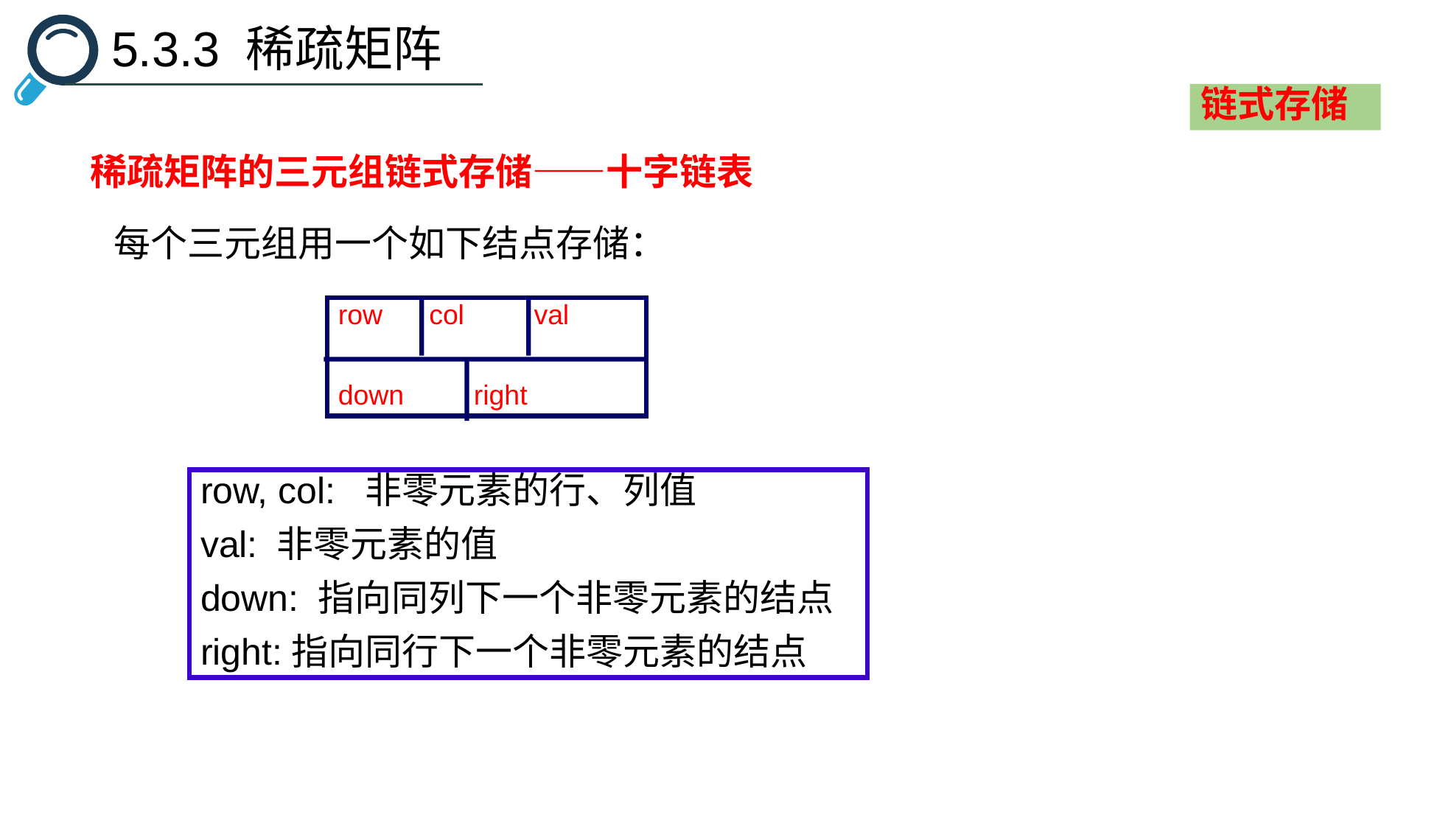

5.3.3 稀疏矩阵
链式存储
稀疏矩阵的三元组链式存储——十字链表
每个三元组用一个如下结点存储：

row      col         val

down         right

row, col:  非零元素的行、列值
val: 非零元素的值
down: 指向同列下一个非零元素的结点
right:指向同行下一个非零元素的结点